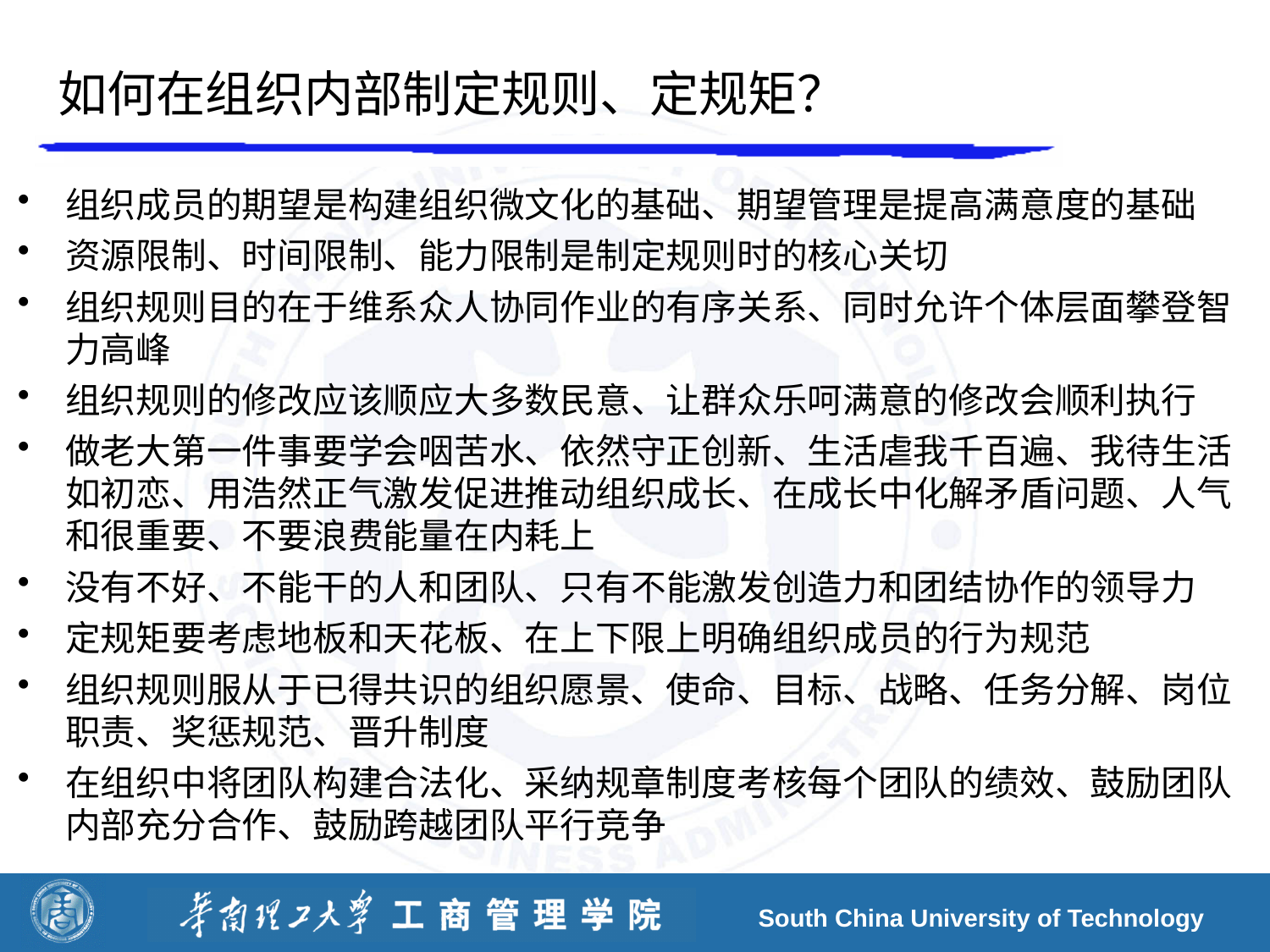

# 如何在组织内部制定规则、定规矩？
组织成员的期望是构建组织微文化的基础、期望管理是提高满意度的基础
资源限制、时间限制、能力限制是制定规则时的核心关切
组织规则目的在于维系众人协同作业的有序关系、同时允许个体层面攀登智力高峰
组织规则的修改应该顺应大多数民意、让群众乐呵满意的修改会顺利执行
做老大第一件事要学会咽苦水、依然守正创新、生活虐我千百遍、我待生活如初恋、用浩然正气激发促进推动组织成长、在成长中化解矛盾问题、人气和很重要、不要浪费能量在内耗上
没有不好、不能干的人和团队、只有不能激发创造力和团结协作的领导力
定规矩要考虑地板和天花板、在上下限上明确组织成员的行为规范
组织规则服从于已得共识的组织愿景、使命、目标、战略、任务分解、岗位职责、奖惩规范、晋升制度
在组织中将团队构建合法化、采纳规章制度考核每个团队的绩效、鼓励团队内部充分合作、鼓励跨越团队平行竞争

South China University of Technology